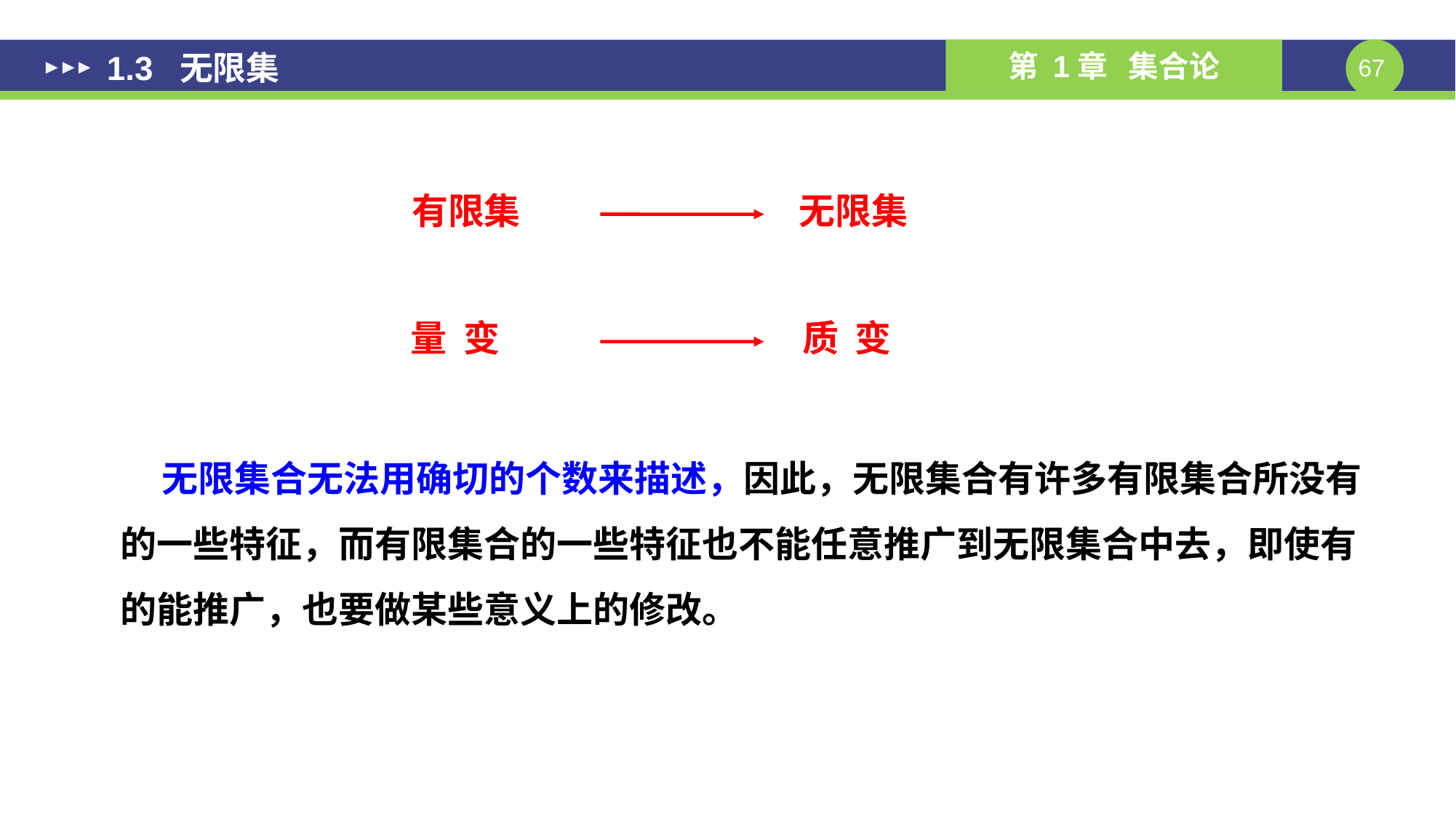

1.3  无限集
有限集
无限集

量  变
质  变

    无限集合无法用确切的个数来描述，因此，无限集合有许多有限集合所没有的一些特征，而有限集合的一些特征也不能任意推广到无限集合中去，即使有的能推广，也要做某些意义上的修改。